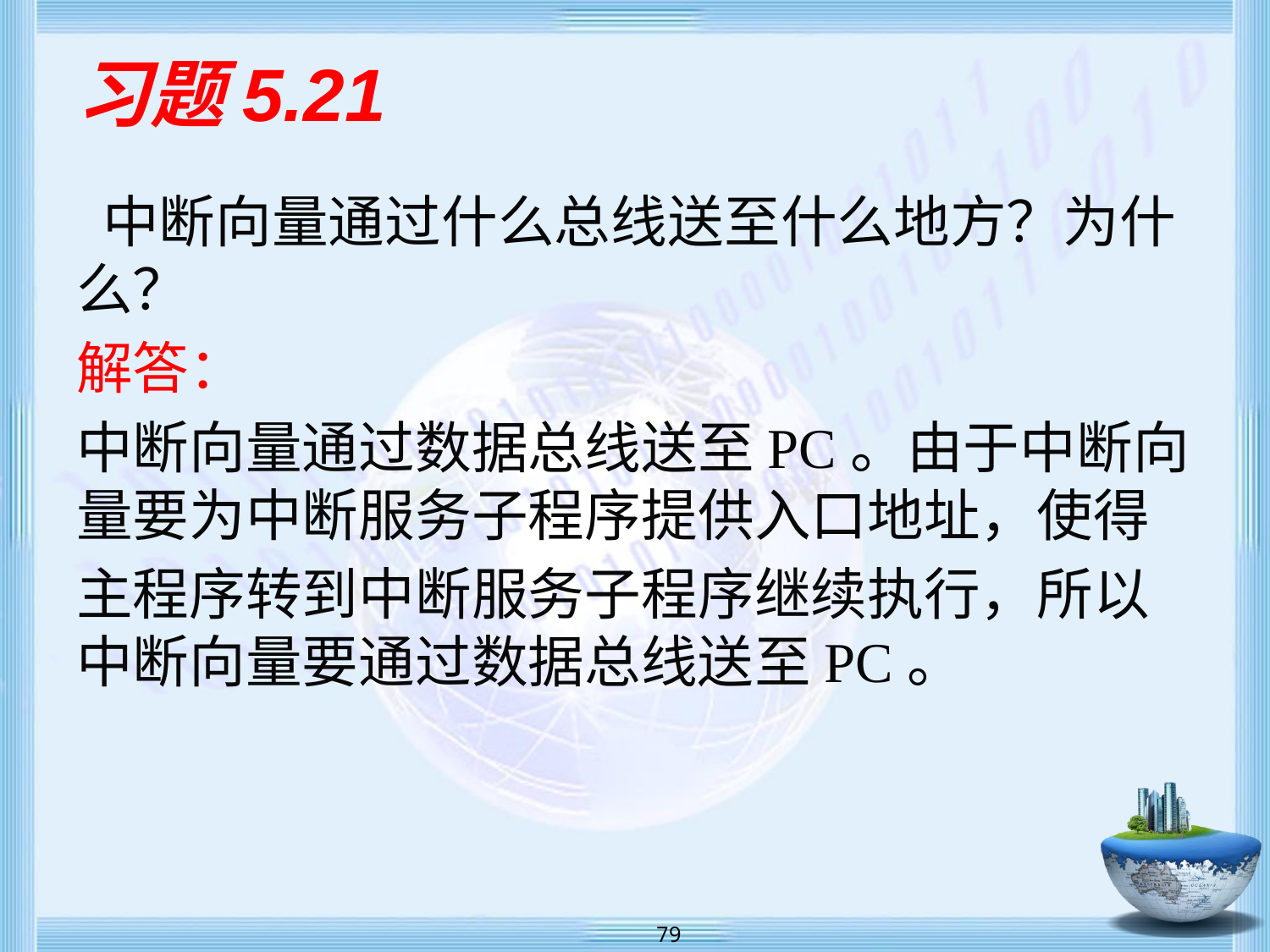

# 习题5.21
 中断向量通过什么总线送至什么地方？为什么？
解答：
中断向量通过数据总线送至PC。由于中断向量要为中断服务子程序提供入口地址，使得
主程序转到中断服务子程序继续执行，所以中断向量要通过数据总线送至PC。

    79